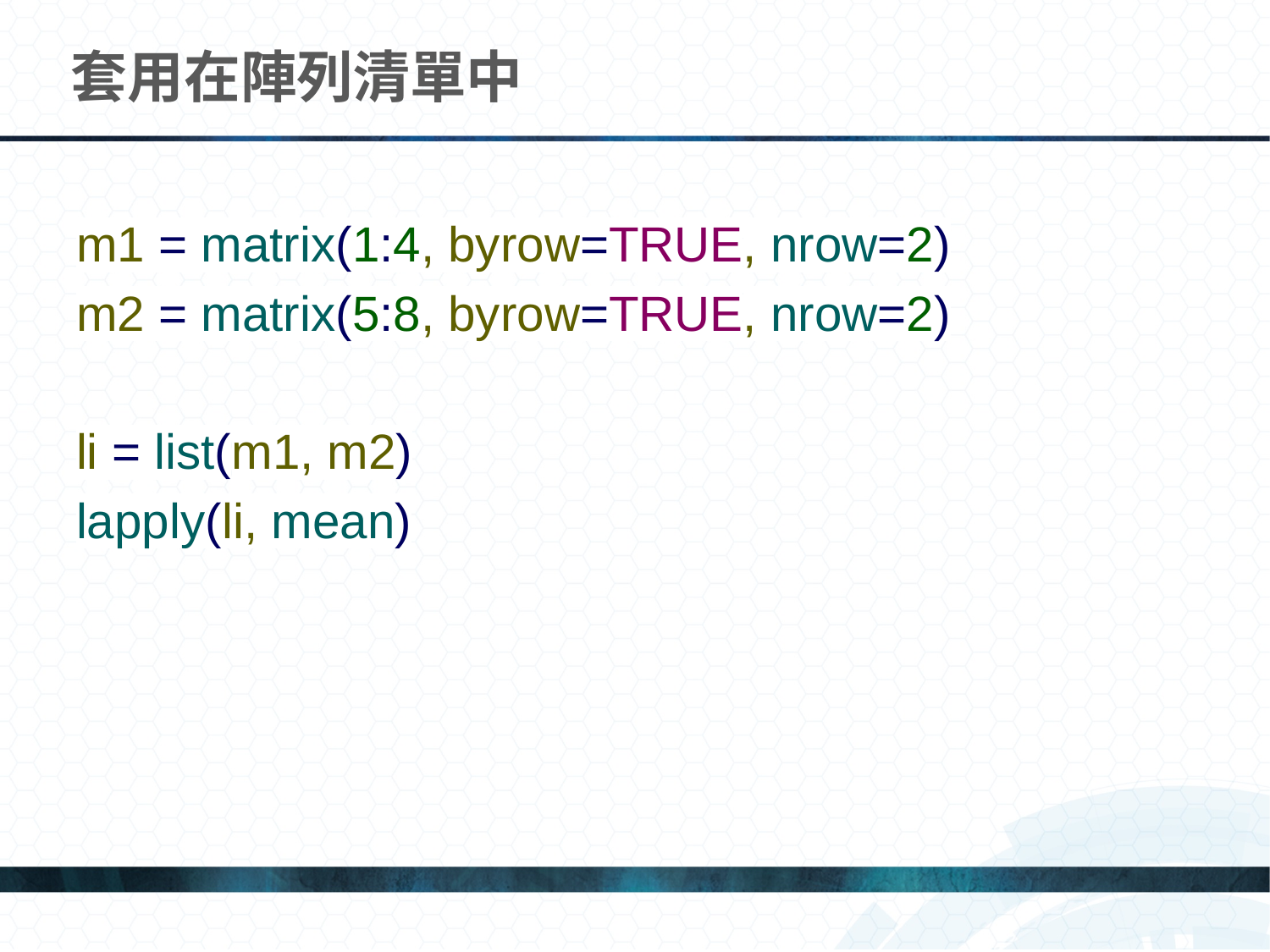

# 套用在陣列清單中
m1 = matrix(1:4, byrow=TRUE, nrow=2)
m2 = matrix(5:8, byrow=TRUE, nrow=2)

li = list(m1, m2)
lapply(li, mean)